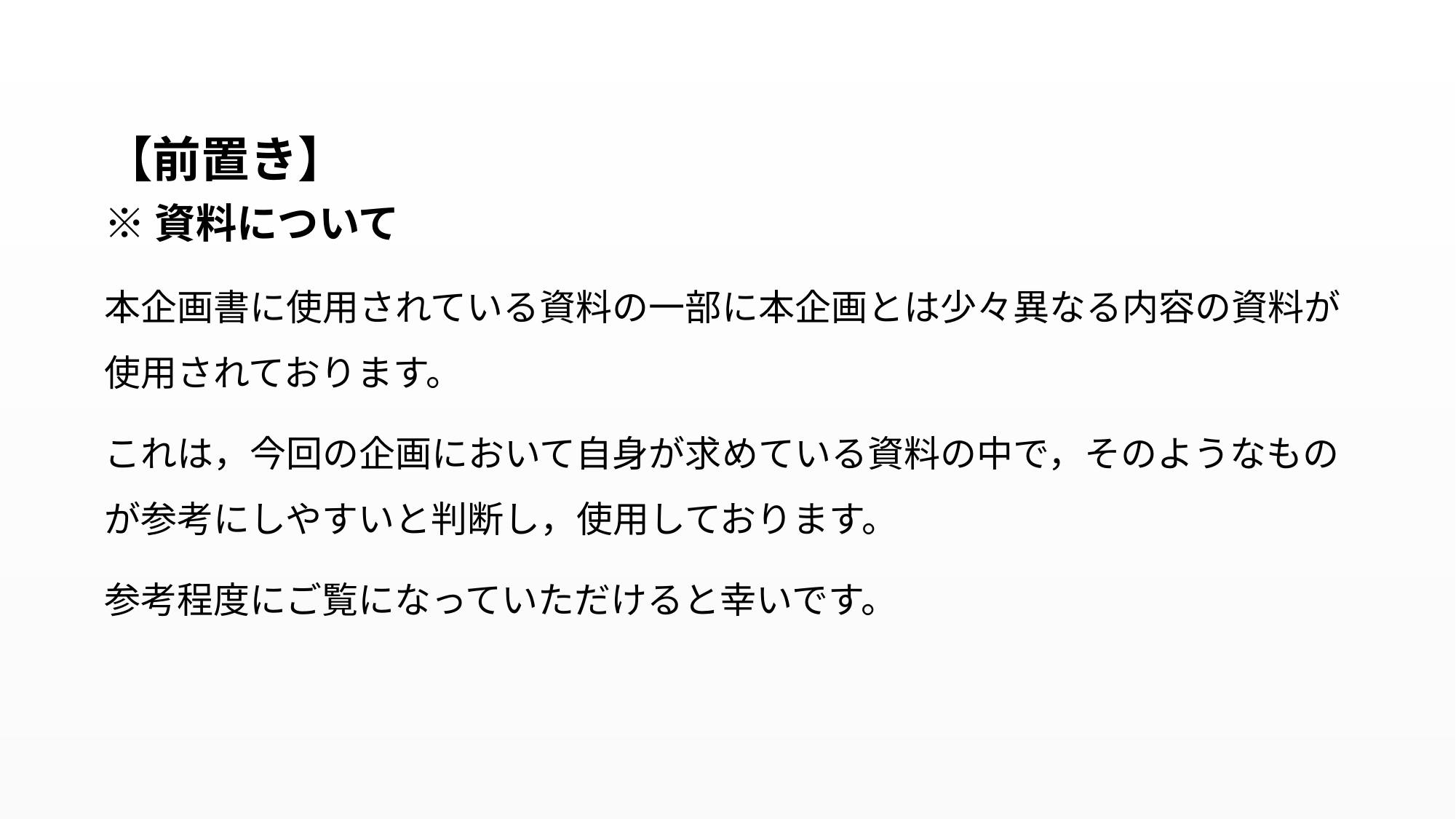

【前置き】
※資料について
本企画書に使用されている資料の一部に本企画とは少々異なる内容の資料が使用されております。
これは，今回の企画において自身が求めている資料の中で，そのようなものが参考にしやすいと判断し，使用しております。
参考程度にご覧になっていただけると幸いです。